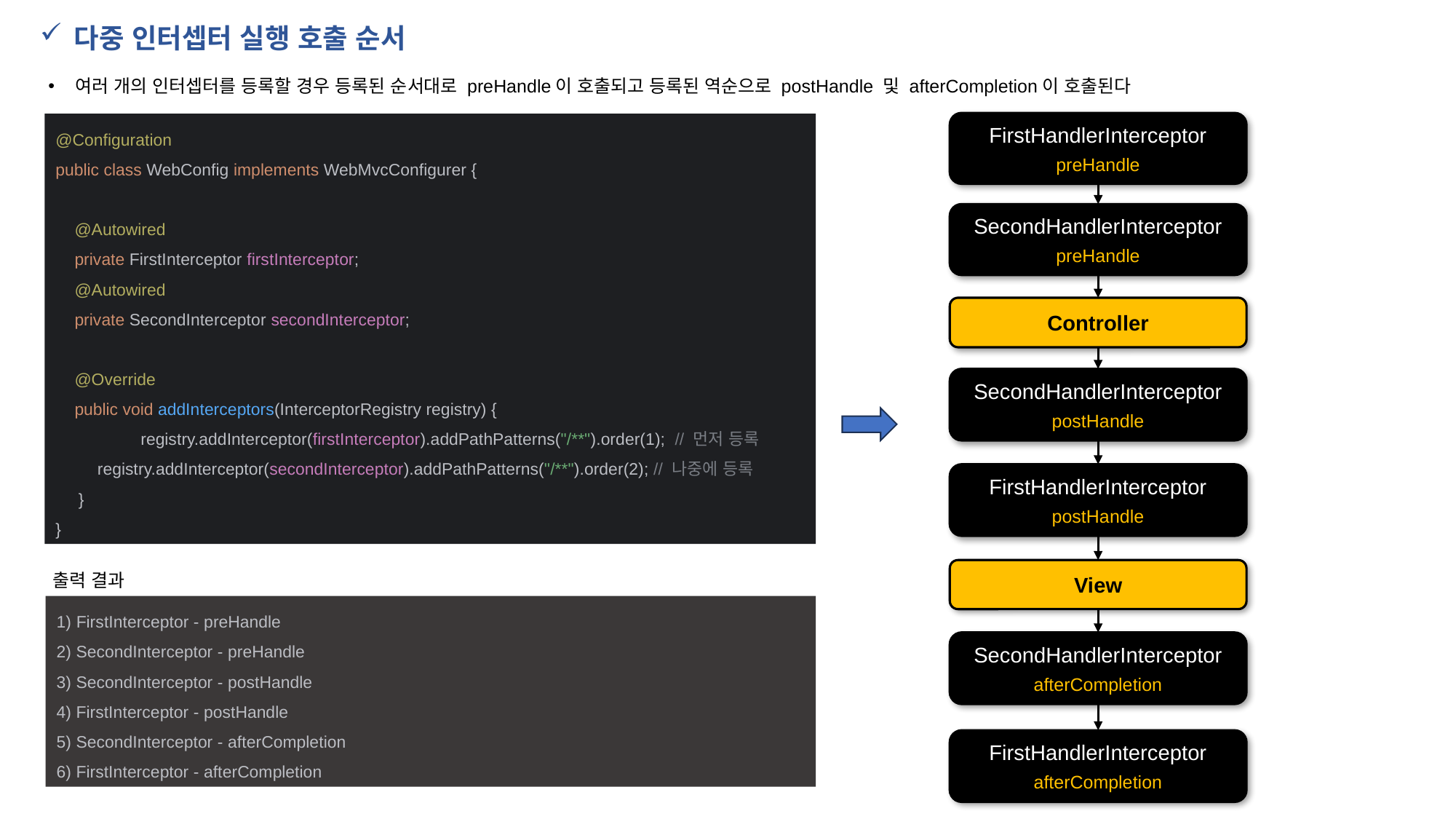

다중 인터셉터 실행 호출 순서
여러 개의 인터셉터를 등록할 경우 등록된 순서대로 preHandle이 호출되고 등록된 역순으로 postHandle 및 afterCompletion이 호출된다
@Configuration
public class WebConfig implements WebMvcConfigurer {
    @Autowired
    private FirstInterceptor firstInterceptor;
    @Autowired
    private SecondInterceptor secondInterceptor;
    @Override
    public void addInterceptors(InterceptorRegistry registry) {
                  registry.addInterceptor(firstInterceptor).addPathPatterns("/**").order(1);  // 먼저 등록
        registry.addInterceptor(secondInterceptor).addPathPatterns("/**").order(2); // 나중에 등록
    }
}
FirstHandlerInterceptor
preHandle
SecondHandlerInterceptor
preHandle
Controller
SecondHandlerInterceptor
postHandle

FirstHandlerInterceptor
postHandle
View
출력 결과
1) FirstInterceptor - preHandle
2) SecondInterceptor - preHandle
3) SecondInterceptor - postHandle
4) FirstInterceptor - postHandle
5) SecondInterceptor - afterCompletion
6) FirstInterceptor - afterCompletion
SecondHandlerInterceptor
afterCompletion
FirstHandlerInterceptor
afterCompletion